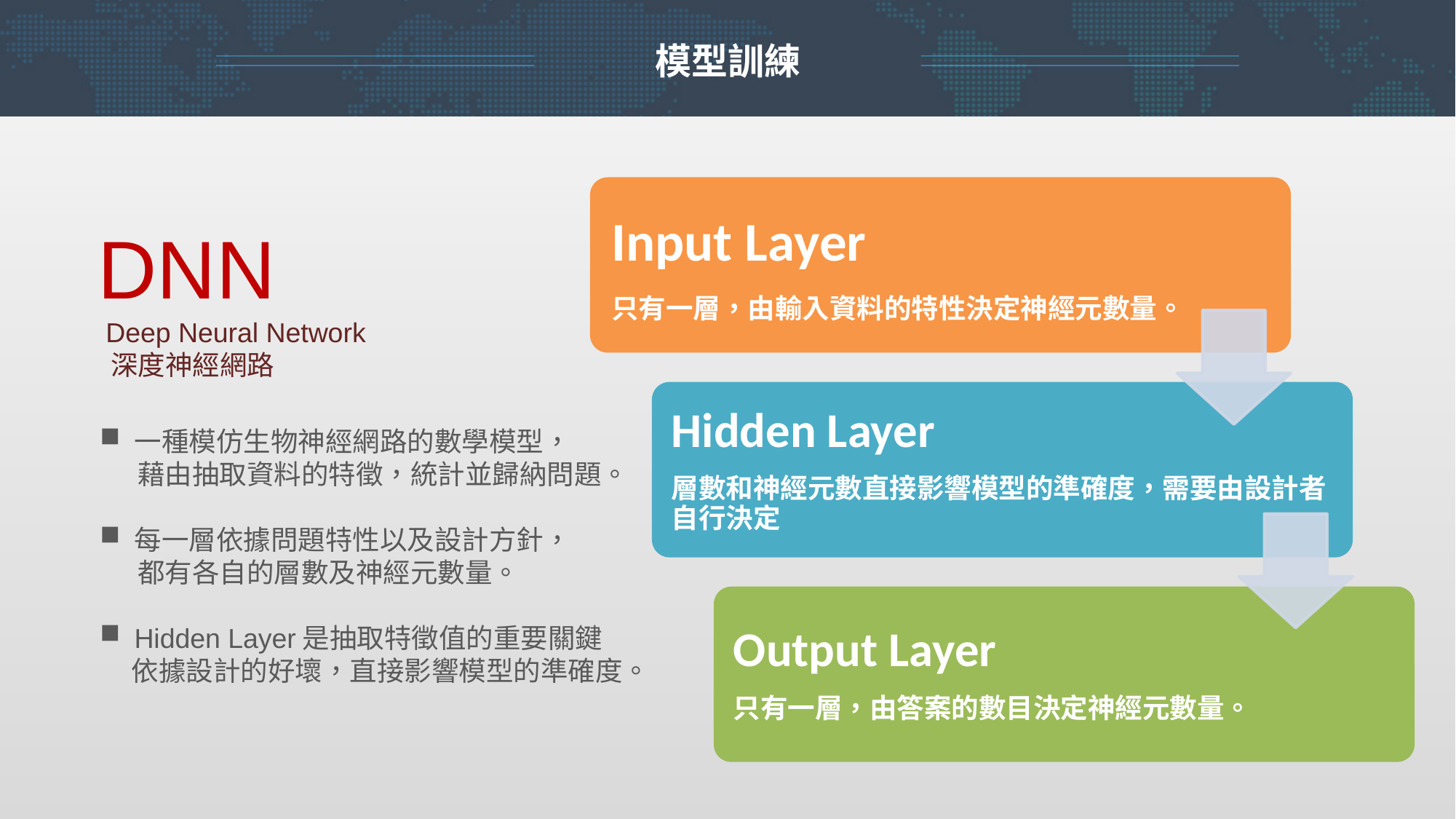

模型訓練
Input Layer
只有一層，由輸入資料的特性決定神經元數量。
Hidden Layer
層數和神經元數直接影響模型的準確度，需要由設計者自行決定
Output Layer
只有一層，由答案的數目決定神經元數量。

DNN
 Deep Neural Network
 深度神經網路
一種模仿生物神經網路的數學模型，
     藉由抽取資料的特徵，統計並歸納問題。

每一層依據問題特性以及設計方針，
     都有各自的層數及神經元數量。

Hidden Layer是抽取特徵值的重要關鍵
    依據設計的好壞，直接影響模型的準確度。